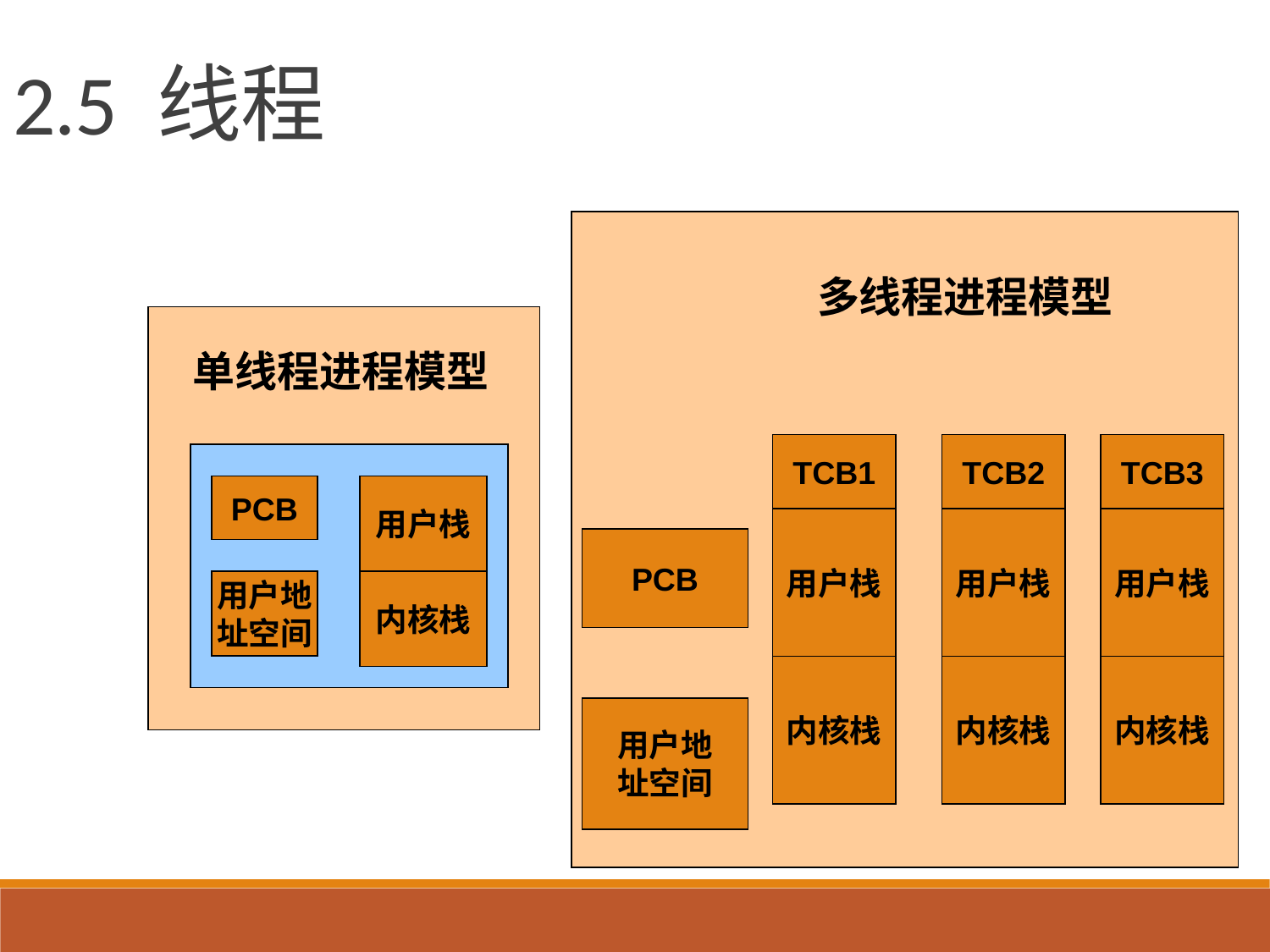

2.5 线程

多线程进程模型
TCB1
TCB2
TCB3
用户栈
用户栈
用户栈
内核栈
内核栈
内核栈
PCB
用户地
址空间

单线程进程模型

PCB
用户栈
用户地
址空间
内核栈